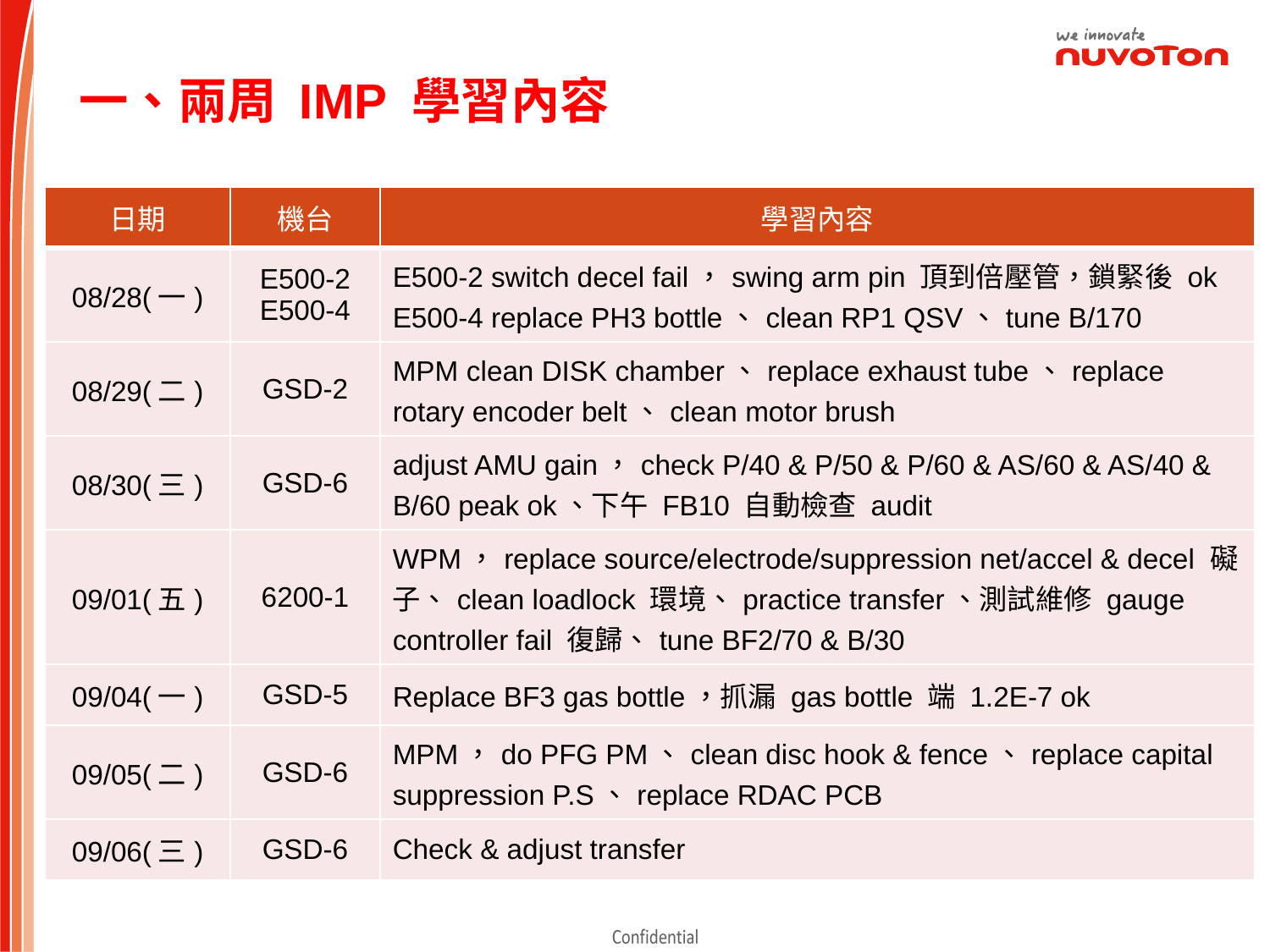

一、兩周 IMP 學習內容
| 日期 | 機台 | 學習內容 |
| --- | --- | --- |
| 08/28(一) | E500-2 E500-4 | E500-2 switch decel fail，swing arm pin 頂到倍壓管，鎖緊後 ok E500-4 replace PH3 bottle、clean RP1 QSV、tune B/170 |
| 08/29(二) | GSD-2 | MPM clean DISK chamber、replace exhaust tube、replace rotary encoder belt、clean motor brush |
| 08/30(三) | GSD-6 | adjust AMU gain，check P/40 & P/50 & P/60 & AS/60 & AS/40 & B/60 peak ok、下午 FB10 自動檢查 audit |
| 09/01(五) | 6200-1 | WPM，replace source/electrode/suppression net/accel & decel 礙子、clean loadlock 環境、practice transfer、測試維修 gauge controller fail 復歸、tune BF2/70 & B/30 |
| 09/04(一) | GSD-5 | Replace BF3 gas bottle，抓漏 gas bottle 端 1.2E-7 ok |
| 09/05(二) | GSD-6 | MPM，do PFG PM、clean disc hook & fence、replace capital suppression P.S、replace RDAC PCB |
| 09/06(三) | GSD-6 | Check & adjust transfer |